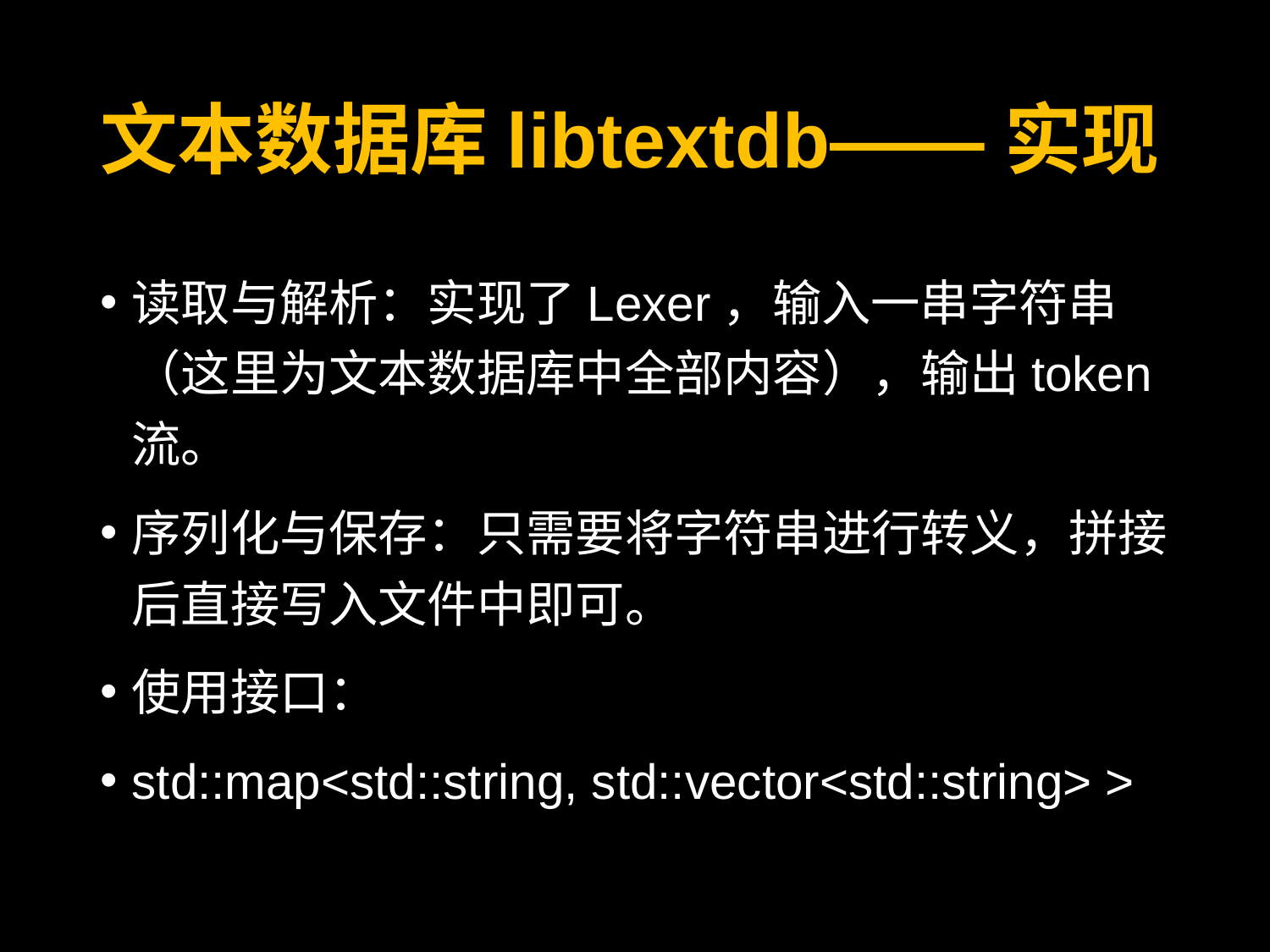

# 文本数据库libtextdb——实现
读取与解析：实现了Lexer，输入一串字符串（这里为文本数据库中全部内容），输出token流。
序列化与保存：只需要将字符串进行转义，拼接后直接写入文件中即可。
使用接口：
std::map<std::string, std::vector<std::string> >